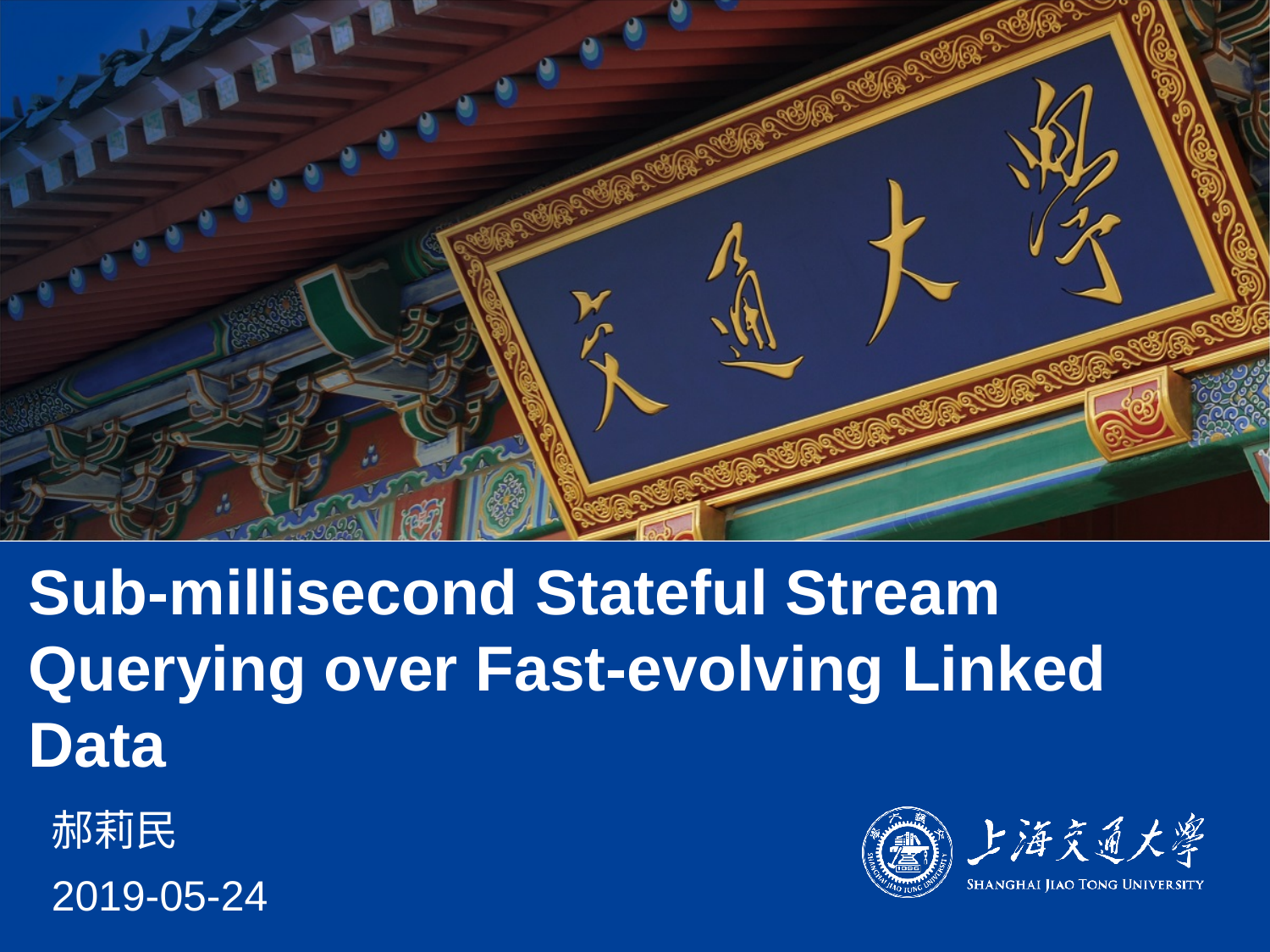

# Sub-millisecond Stateful Stream Querying over Fast-evolving Linked Data
郝莉民
2019-05-24